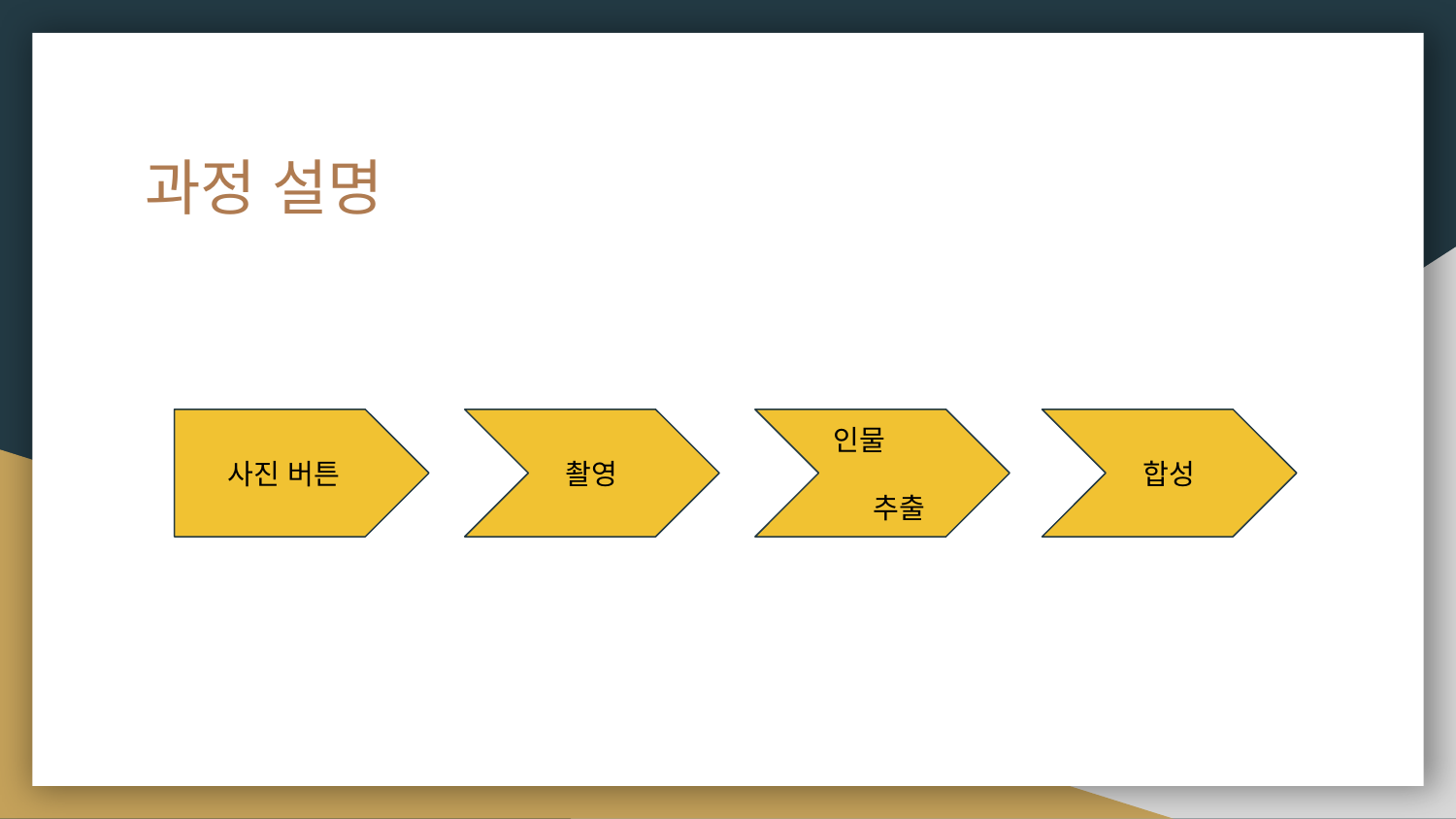

# 과정 설명

    사진 버튼
  촬영
인물                        추출
  합성